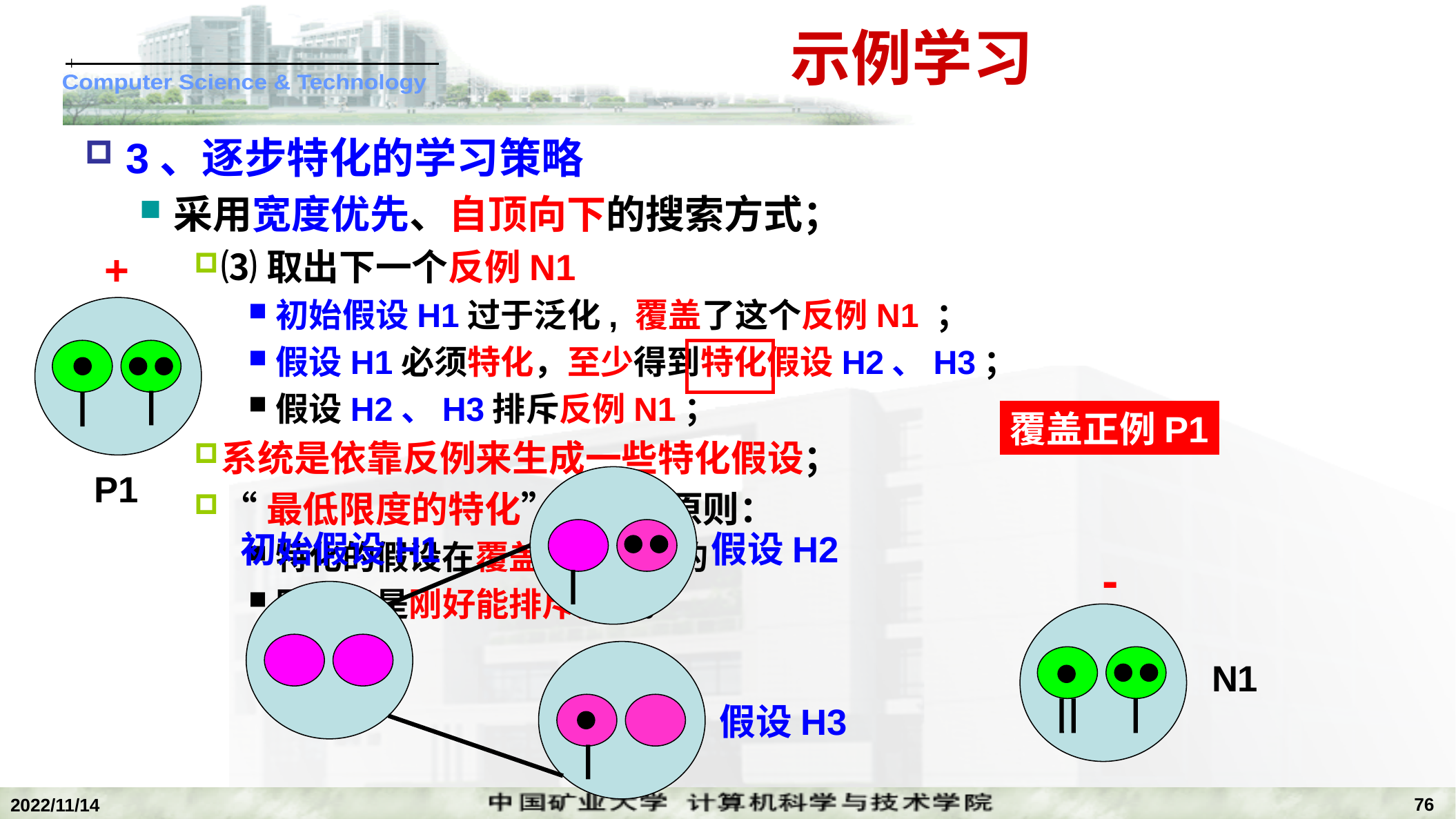

# 示例学习
3、逐步特化的学习策略
采用宽度优先、自顶向下的搜索方式；
⑶取出下一个反例N1
初始假设H1过于泛化, 覆盖了这个反例N1 ；
假设H1必须特化，至少得到特化假设H2、H3；
假设H2、H3排斥反例N1；
系统是依靠反例来生成一些特化假设；
“最低限度的特化”保守的原则：
特化的假设在覆盖已有正例的
同时只是刚好能排斥反例。
+

覆盖正例P1
P1

初始假设H1
假设H2

-

N1

假设H3

76
2022/11/14